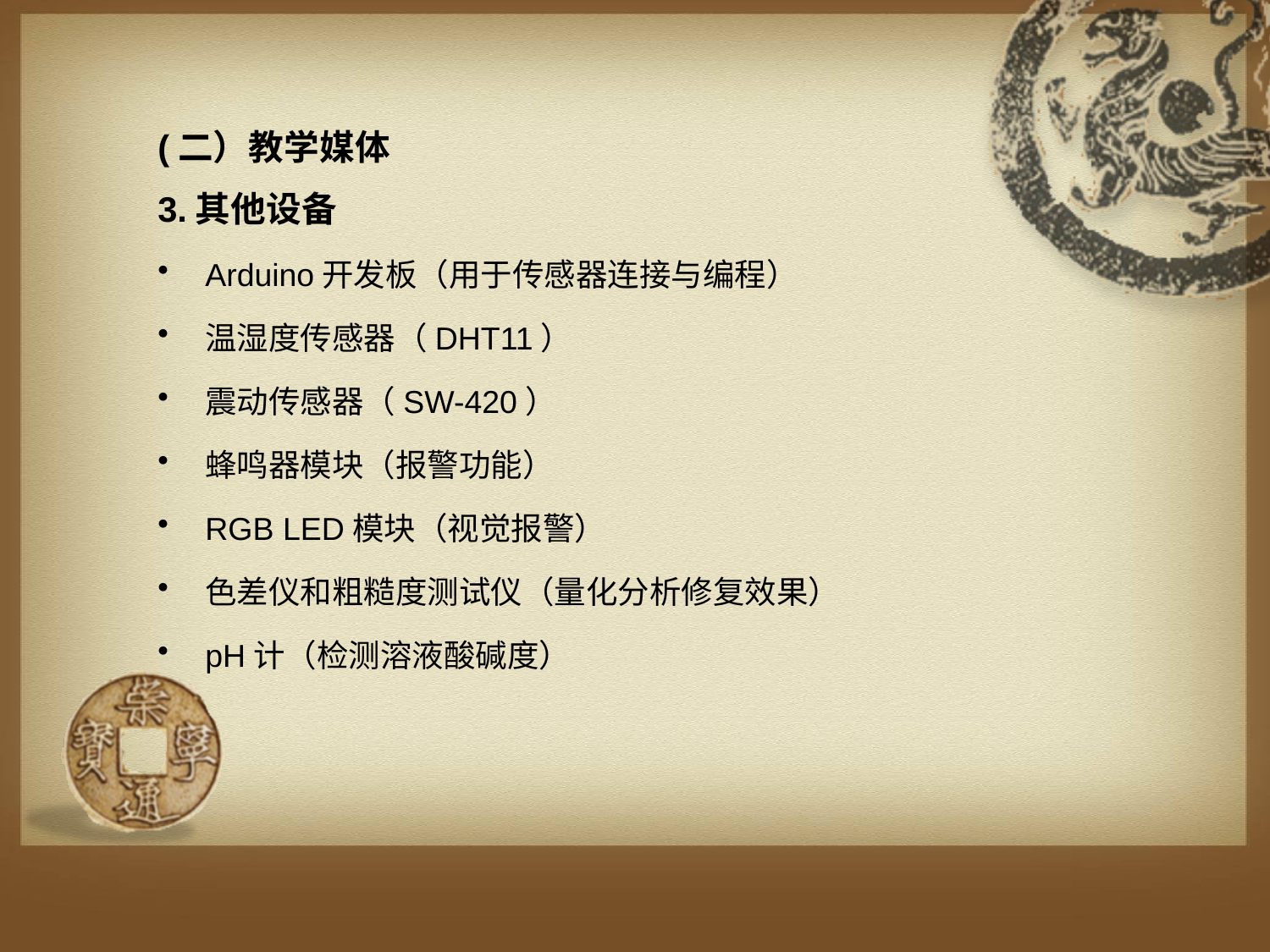

(二）教学媒体
3.其他设备
Arduino开发板（用于传感器连接与编程）
温湿度传感器（DHT11）
震动传感器（SW-420）
蜂鸣器模块（报警功能）
RGB LED模块（视觉报警）
色差仪和粗糙度测试仪（量化分析修复效果）
pH计（检测溶液酸碱度）